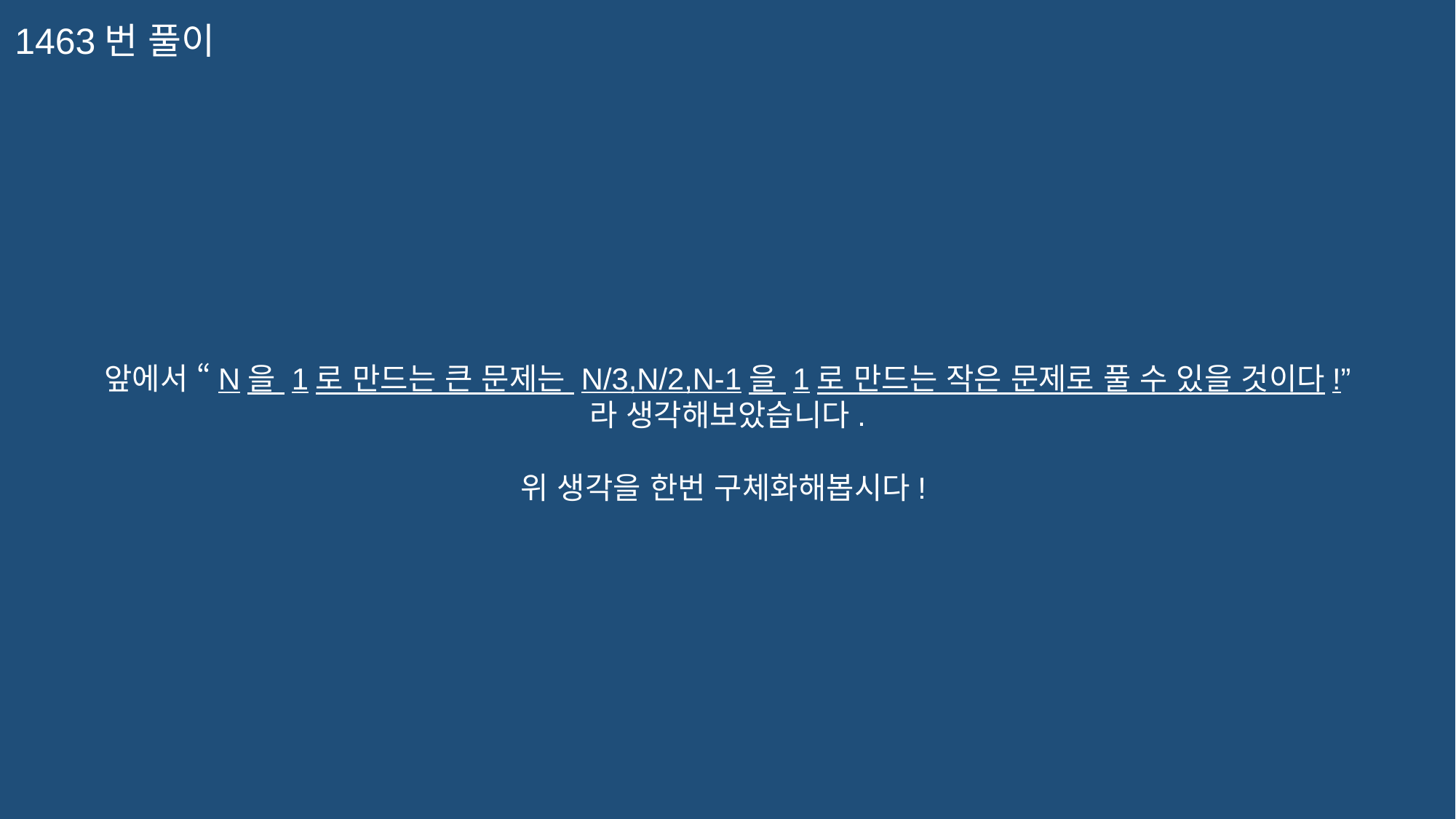

1463번 풀이
앞에서 “N을 1로 만드는 큰 문제는 N/3,N/2,N-1을 1로 만드는 작은 문제로 풀 수 있을 것이다!”
라 생각해보았습니다.

위 생각을 한번 구체화해봅시다!